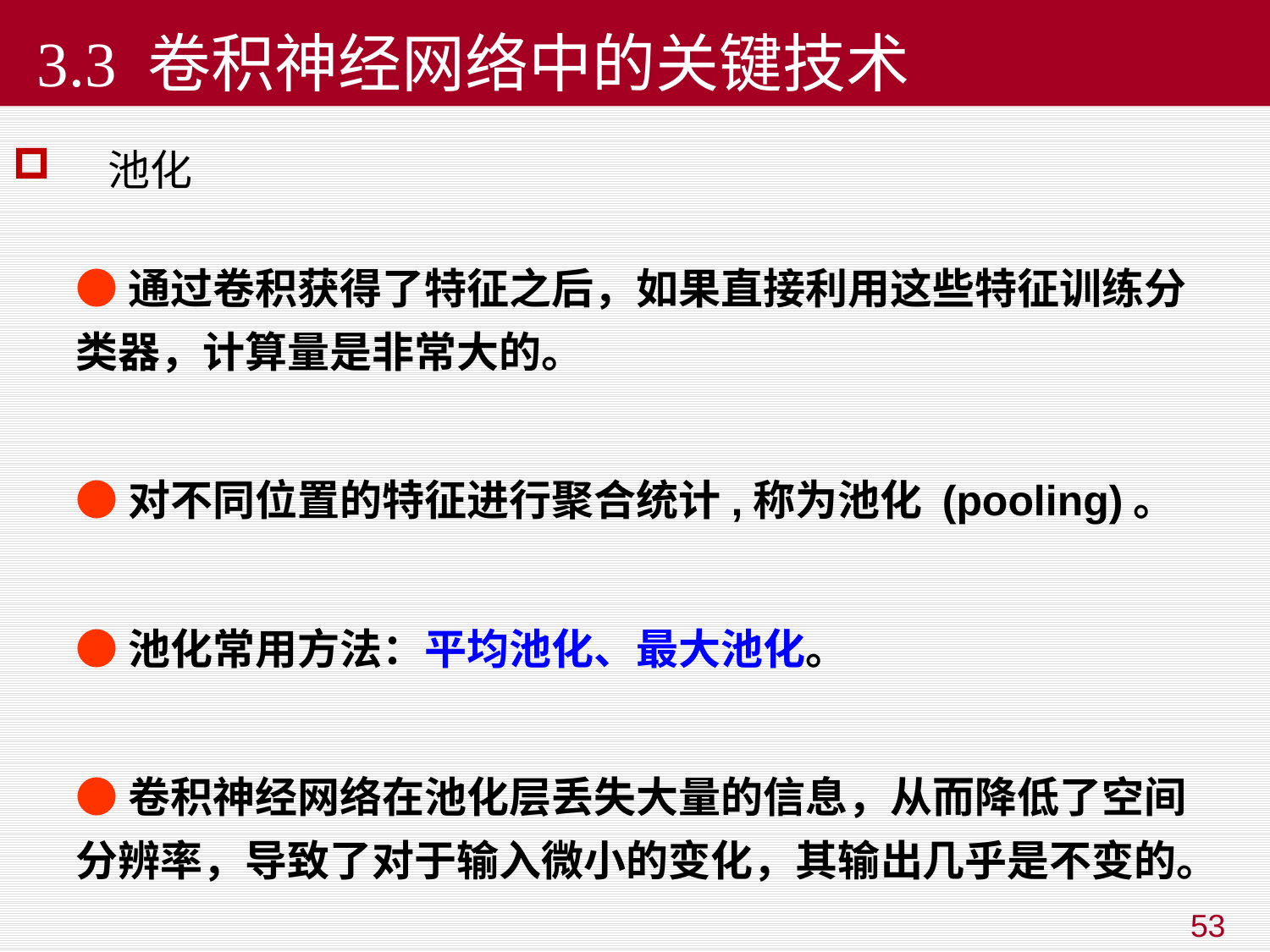

# 3.3 卷积神经网络中的关键技术
池化
●通过卷积获得了特征之后，如果直接利用这些特征训练分类器，计算量是非常大的。

●对不同位置的特征进行聚合统计,称为池化 (pooling)。

●池化常用方法：平均池化、最大池化。

●卷积神经网络在池化层丢失大量的信息，从而降低了空间分辨率，导致了对于输入微小的变化，其输出几乎是不变的。
53